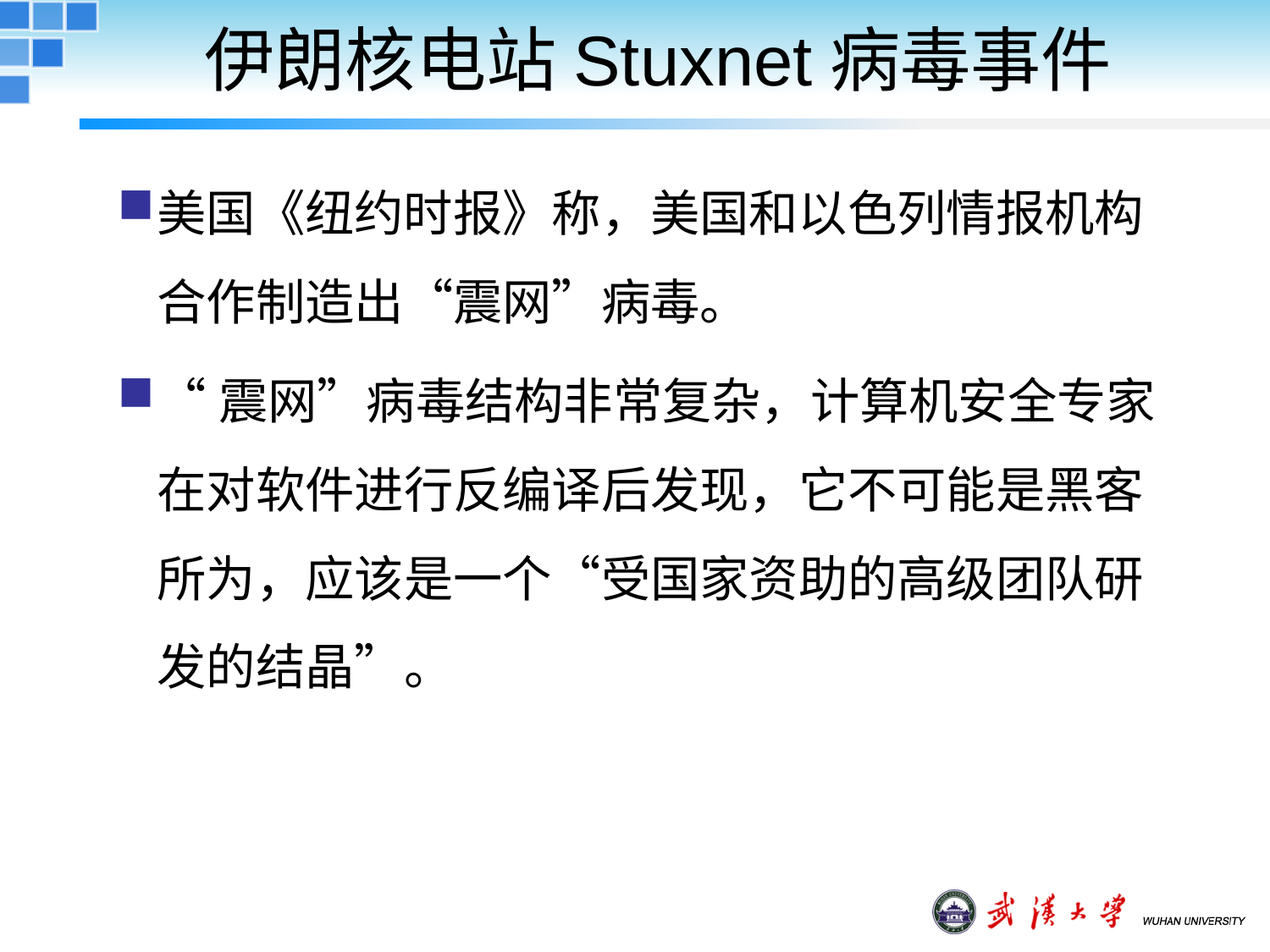

# 伊朗核电站Stuxnet病毒事件
美国《纽约时报》称，美国和以色列情报机构合作制造出“震网”病毒。
“震网”病毒结构非常复杂，计算机安全专家在对软件进行反编译后发现，它不可能是黑客所为，应该是一个“受国家资助的高级团队研发的结晶”。